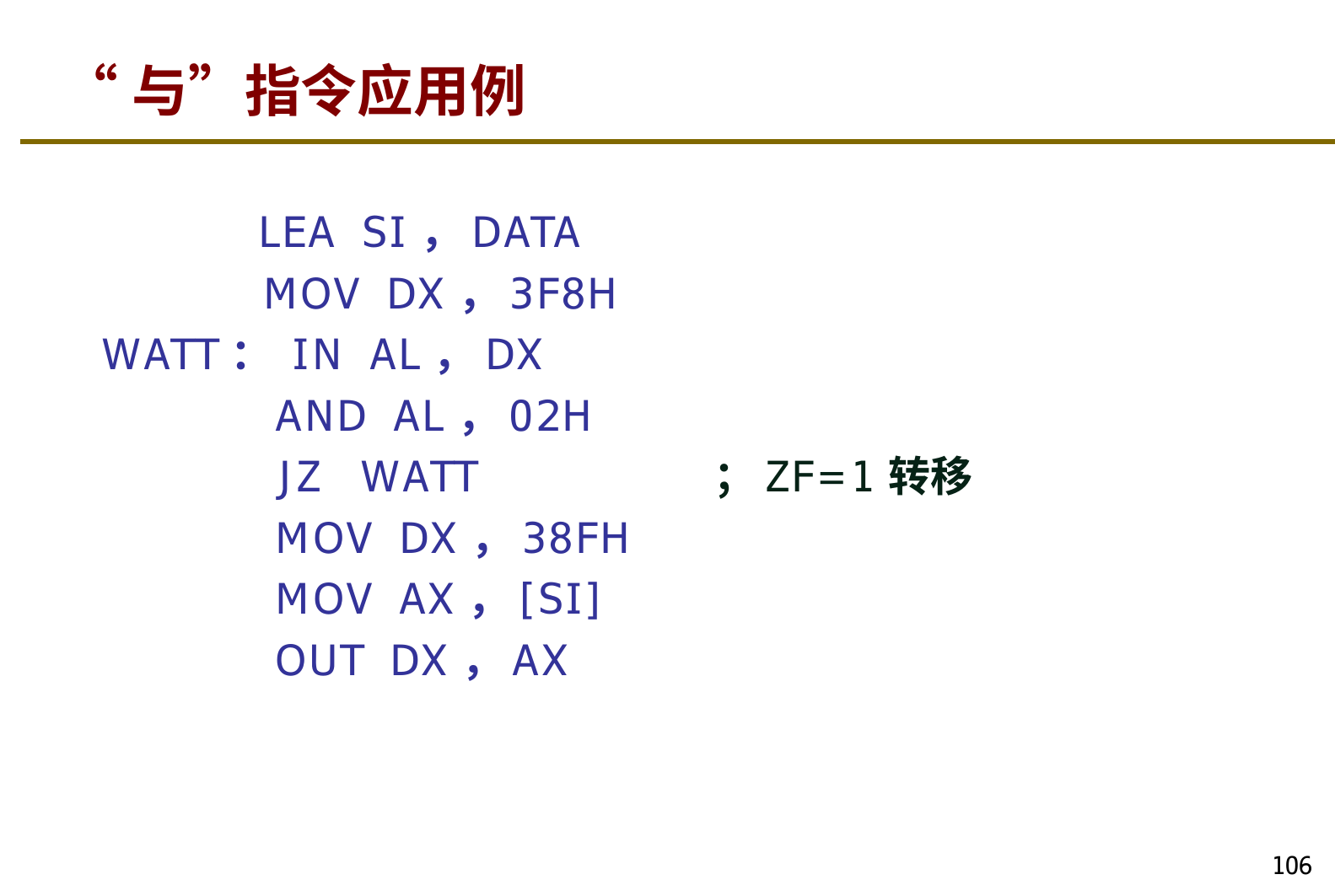

# “与”指令应用例
            LEA  SI，DATA
             MOV  DX，3F8H
WATT： IN  AL，DX
              AND  AL，02H
              JZ   WATT                  ；ZF=1转移
              MOV  DX，38FH
              MOV  AX，[SI]
              OUT  DX，AX
106